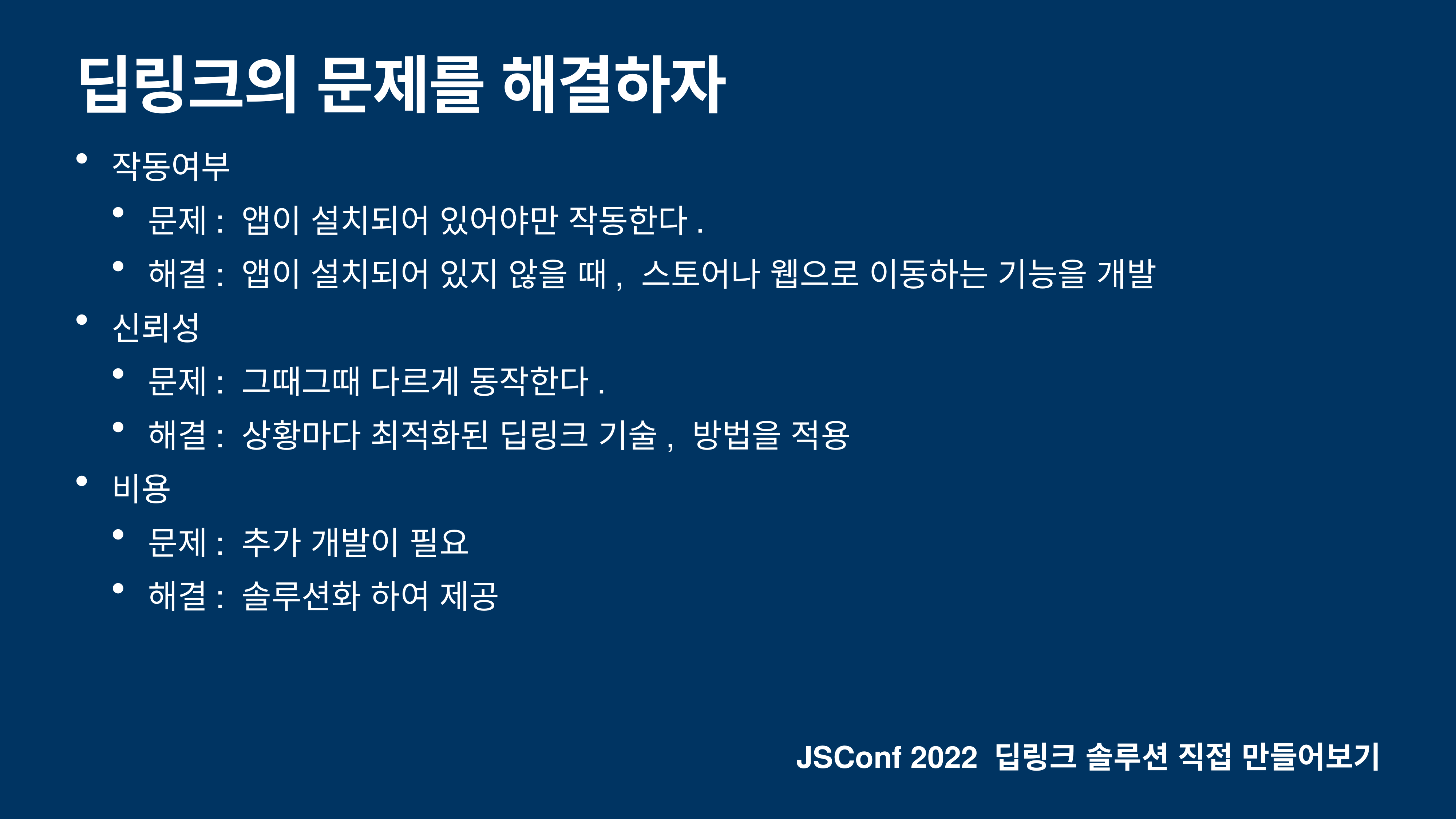

# 딥링크의 문제를 해결하자
작동여부
문제: 앱이 설치되어 있어야만 작동한다.
해결: 앱이 설치되어 있지 않을 때, 스토어나 웹으로 이동하는 기능을 개발
신뢰성
문제: 그때그때 다르게 동작한다.
해결: 상황마다 최적화된 딥링크 기술, 방법을 적용
비용
문제: 추가 개발이 필요
해결: 솔루션화 하여 제공
JSConf 2022 딥링크 솔루션 직접 만들어보기